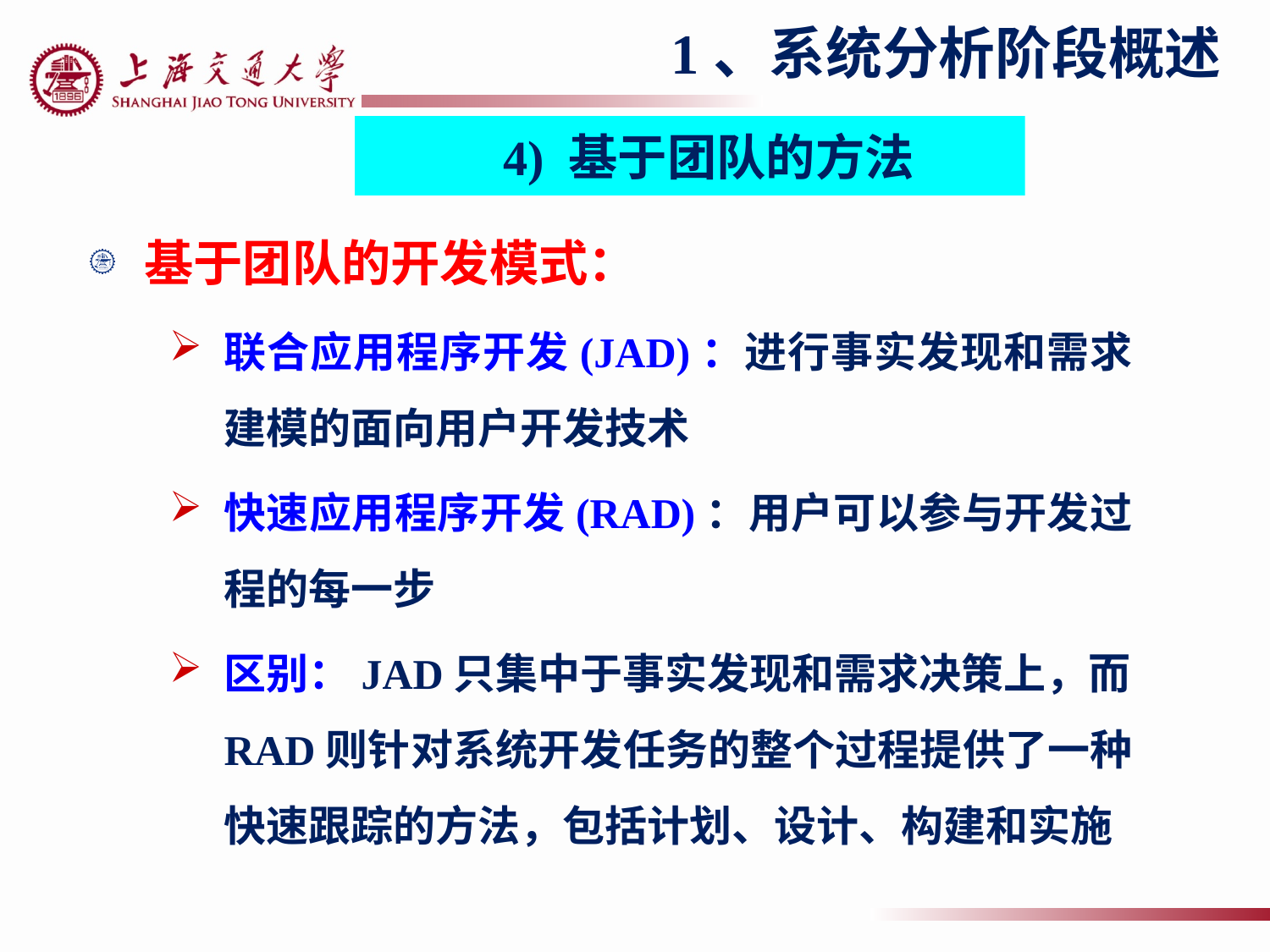

1、系统分析阶段概述
4) 基于团队的方法
基于团队的开发模式：
联合应用程序开发(JAD)：进行事实发现和需求建模的面向用户开发技术
快速应用程序开发(RAD)：用户可以参与开发过程的每一步
区别：JAD只集中于事实发现和需求决策上，而RAD则针对系统开发任务的整个过程提供了一种快速跟踪的方法，包括计划、设计、构建和实施